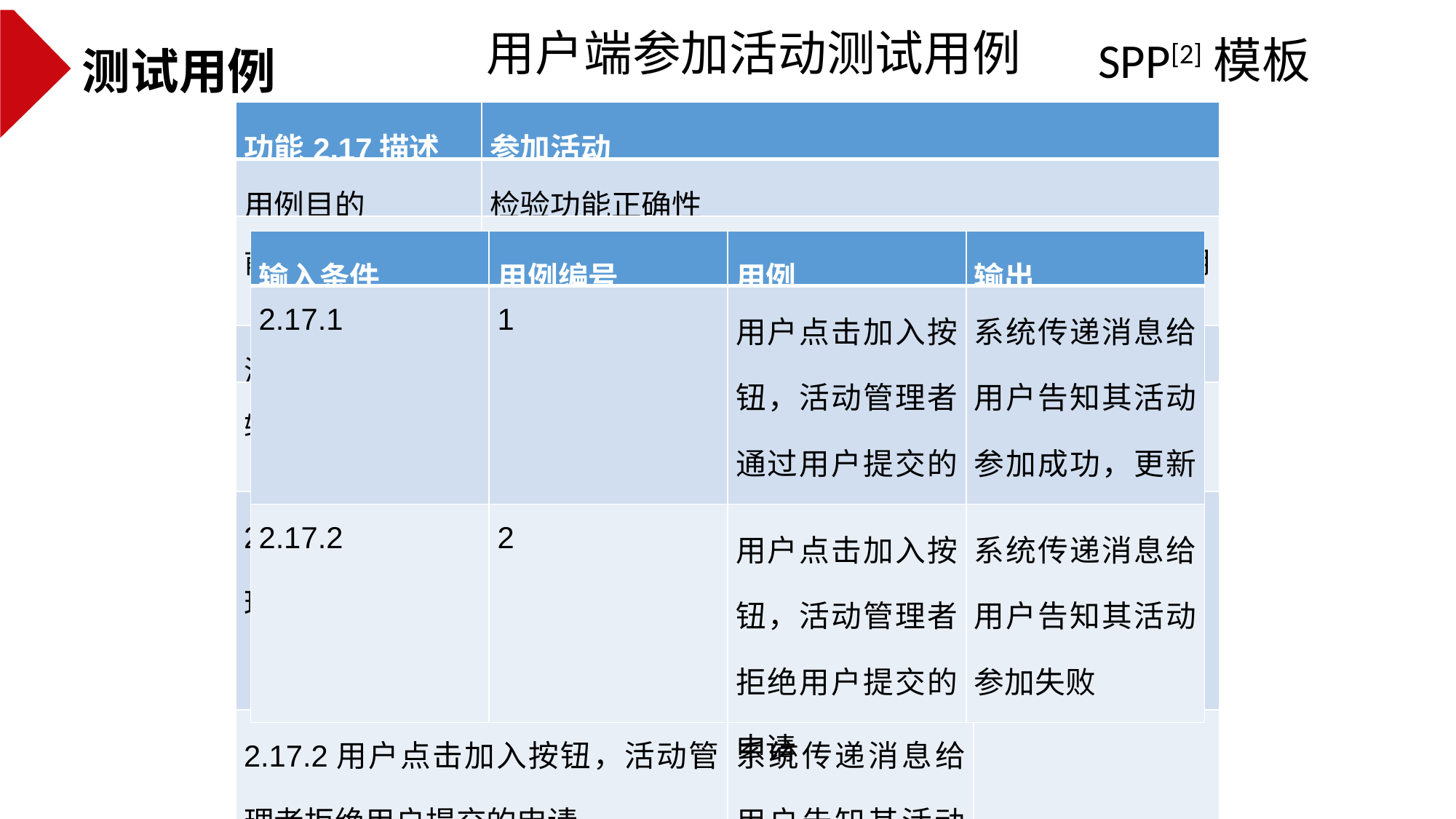

用户端参加活动测试用例

SPP[2]模板
测试用例
| 功能2.17描述 | 参加活动 |  |  |
| --- | --- | --- | --- |
| 用例目的 | 检验功能正确性 |  |  |
| 前提条件 | 用户已登录系统&&系统进入活动相关详情界面&&用户没有参加此活动 |  |  |
| 测试方法 | 黑盒测试等价类划分法 |  |  |
| 输入/动作 |  | 期望的输出/响应 | 实际情况 |
| 2.17.1 用户点击加入按钮，活动管理者通过用户提交的申请 |  | 系统传递消息给用户告知其活动参加成功，更新活动界面 |  |
| 2.17.2用户点击加入按钮，活动管理者拒绝用户提交的申请 |  | 系统传递消息给用户告知其活动参加失败 |  |
| 输入条件 | 用例编号 | 用例 | 输出 |
| --- | --- | --- | --- |
| 2.17.1 | 1 | 用户点击加入按钮，活动管理者通过用户提交的申请 | 系统传递消息给用户告知其活动参加成功，更新活动界面 |
| 2.17.2 | 2 | 用户点击加入按钮，活动管理者拒绝用户提交的申请 | 系统传递消息给用户告知其活动参加失败 |